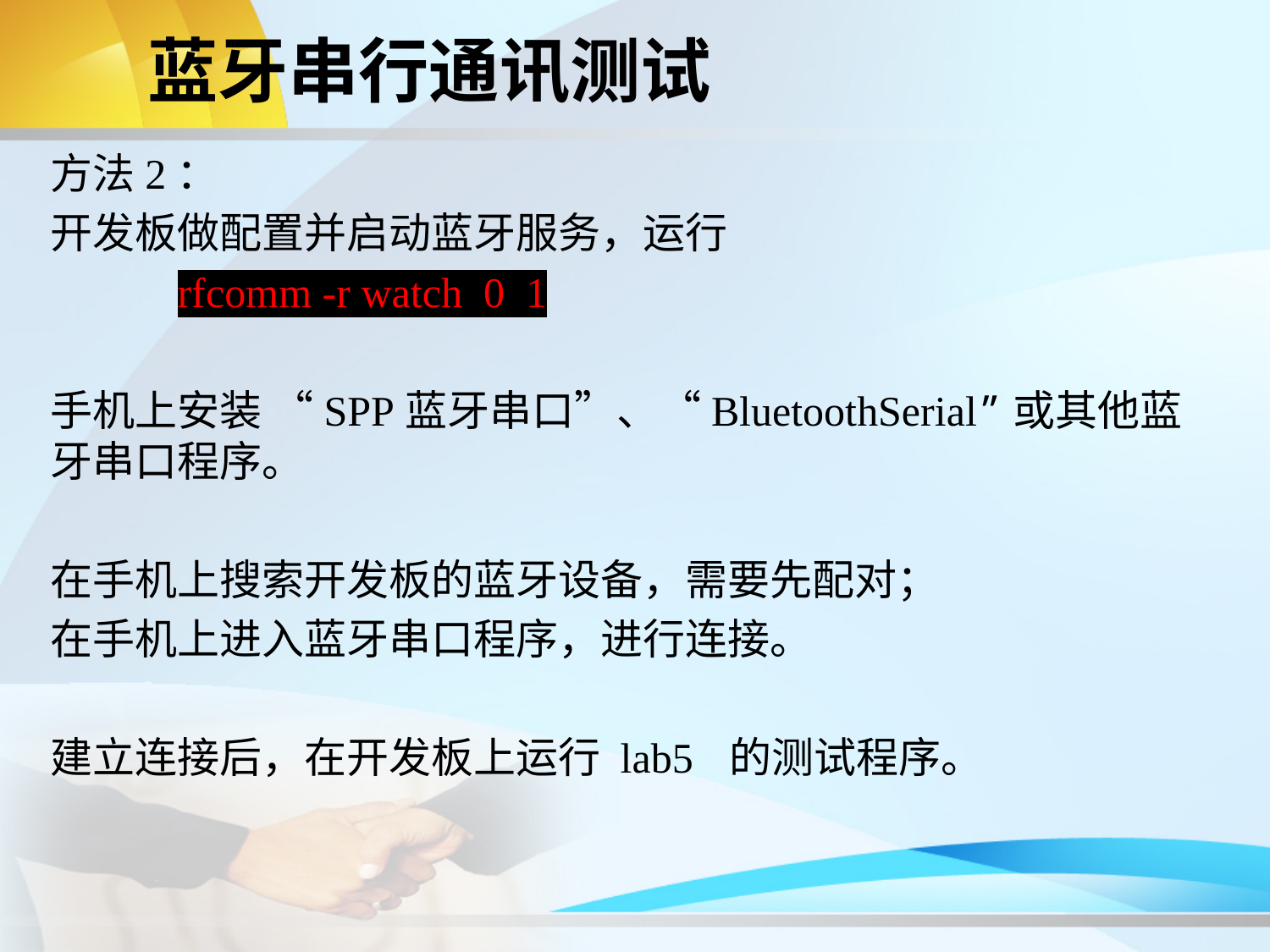

蓝牙串行通讯测试
方法2：
开发板做配置并启动蓝牙服务，运行
	rfcomm -r watch  0  1

手机上安装 “SPP蓝牙串口”、“BluetoothSerial”或其他蓝牙串口程序。

在手机上搜索开发板的蓝牙设备，需要先配对；
在手机上进入蓝牙串口程序，进行连接。

建立连接后，在开发板上运行 lab5 的测试程序。